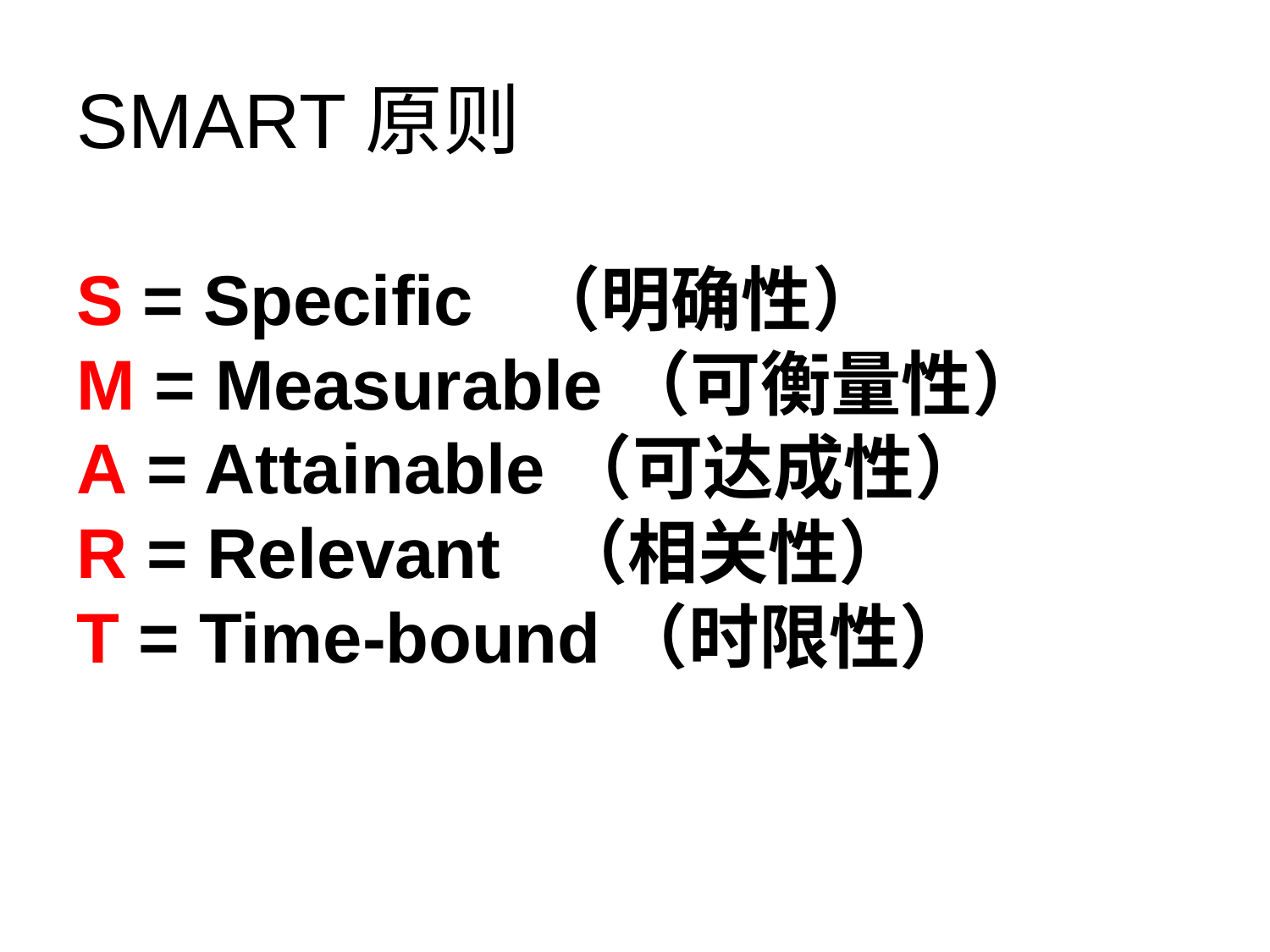

SMART原则
# S = Specific  （明确性） M = Measurable（可衡量性） A = Attainable（可达成性） R = Relevant  （相关性） T = Time-bound（时限性）